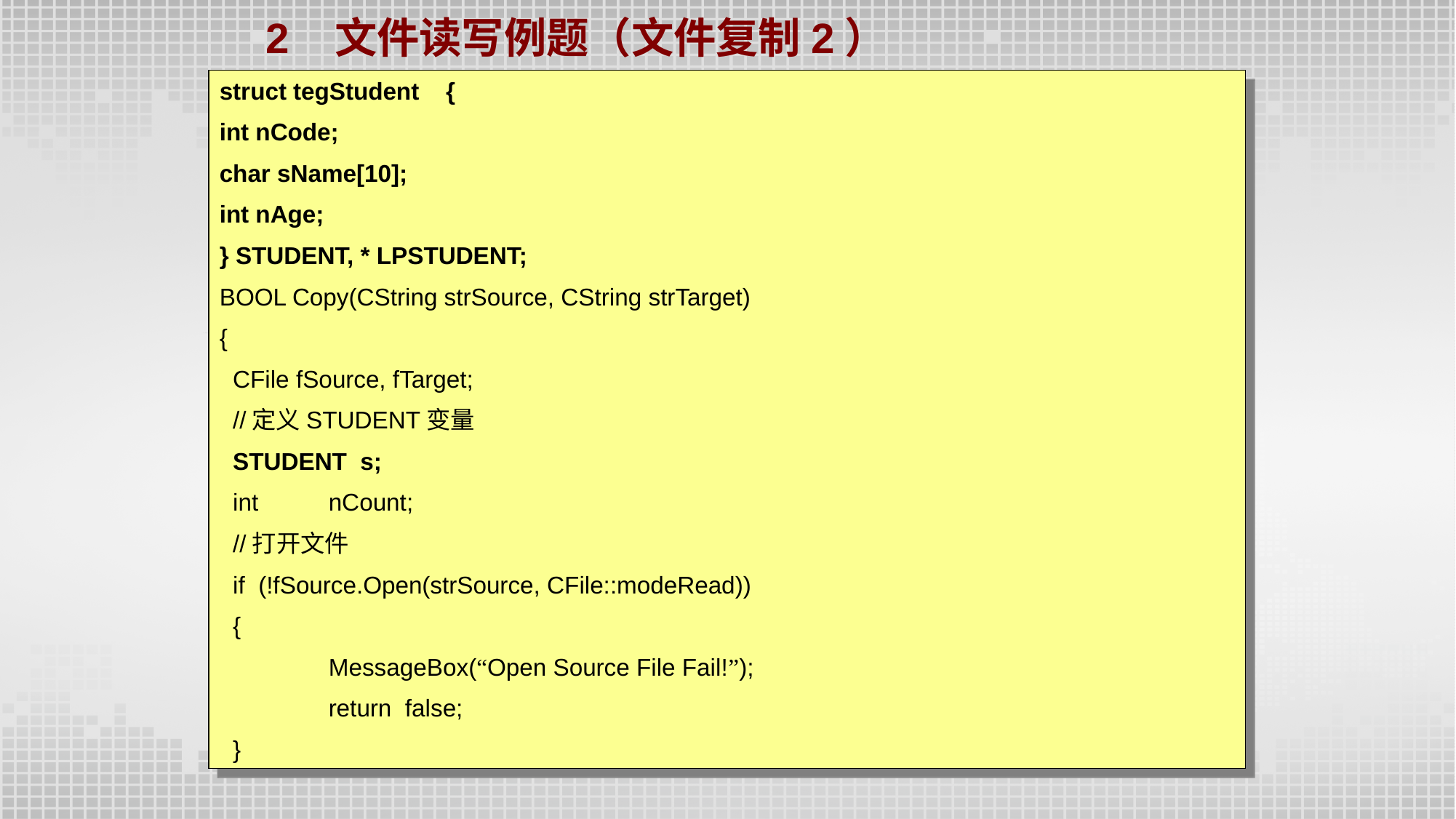

2   文件读写例题（文件复制2）
struct tegStudent    {
int nCode;
char sName[10];
int nAge;
} STUDENT, * LPSTUDENT;
BOOL Copy(CString strSource, CString strTarget)
{
  CFile fSource, fTarget;
  //定义STUDENT变量
  STUDENT  s;
  int	nCount;
  //打开文件
  if  (!fSource.Open(strSource, CFile::modeRead))
  {
	MessageBox(“Open Source File Fail!”);
	return  false;
  }